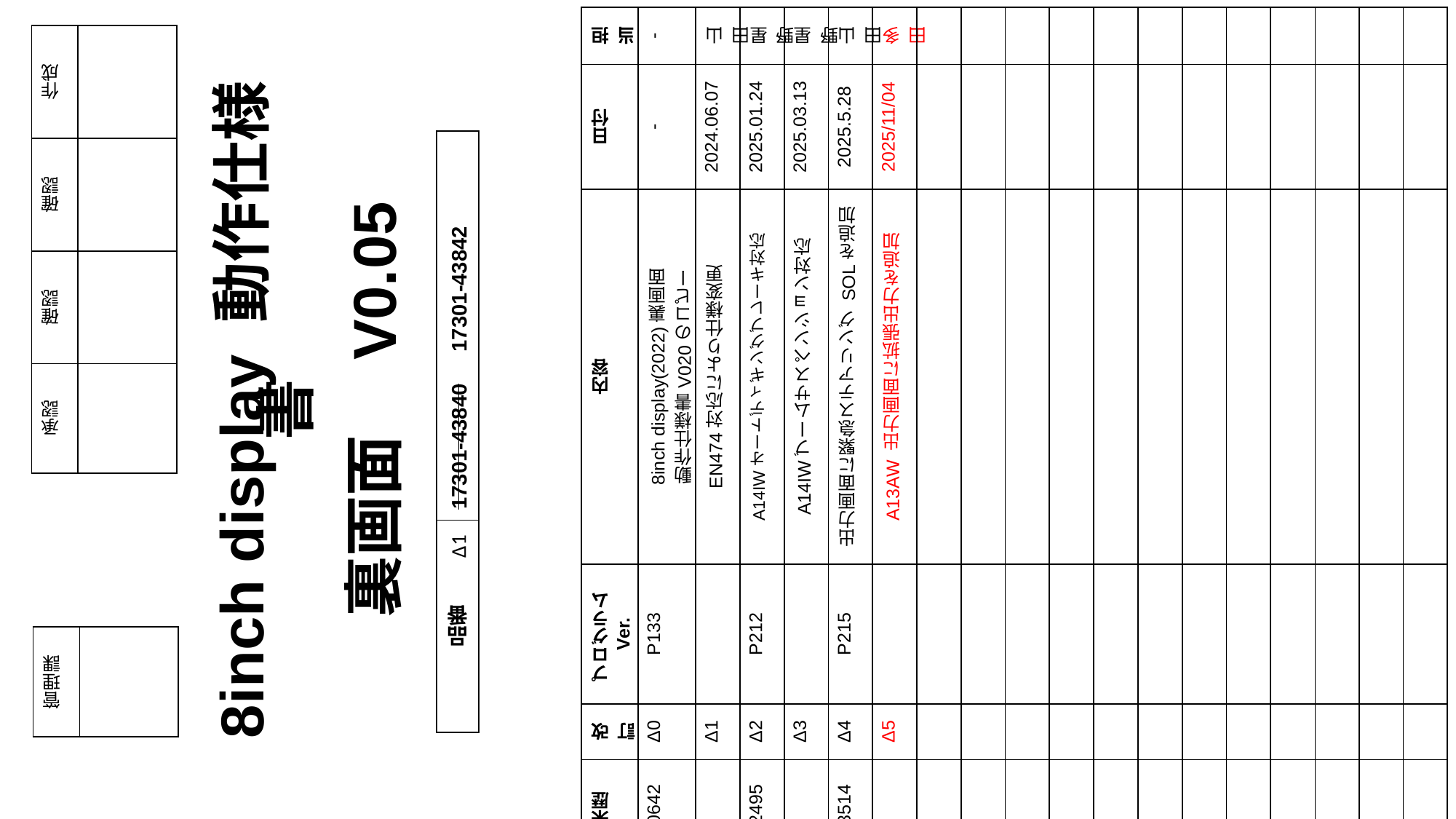

| 担当 | - | 山田 | 星野 | 星野 | 山田 | 多田 |  |  |  |  |  |  |  |  |  |  |  |  |
| --- | --- | --- | --- | --- | --- | --- | --- | --- | --- | --- | --- | --- | --- | --- | --- | --- | --- | --- |
| 日付 | - | 2024.06.07 | 2025.01.24 | 2025.03.13 | 2025.5.28 | 2025/11/04 |  |  |  |  |  |  |  |  |  |  |  |  |
| 内容 | 8inch display(2022)裏画面 動作仕様書V020のコピー | EN474対応により仕様変更 | A14IWオートディギングブレーキ対応 | A14IWブームサスペンション対応 | 出力画面に緊急ステアリング SOLを追加 | A13AW 出力画面に拡張出力を追加 |  |  |  |  |  |  |  |  |  |  |  |  |
| プログラムVer. | P133 |  | P212 |  | P215 |  |  |  |  |  |  |  |  |  |  |  |  |  |
| 改訂 | Δ0 | Δ1 | Δ2 | Δ3 | Δ4 | Δ5 |  |  |  |  |  |  |  |  |  |  |  |  |
| 来歴 | 60642 |  | 62495 |  | 63514 |  |  |  |  |  |  |  |  |  |  |  |  |  |
| 作成 |  |
| --- | --- |
| 確認 |  |
| 確認 |  |
| 承認 |  |
8inch display 動作仕様書

裏画面　V0.05
| 17301-43840 |
| --- |
| 品番 |
| 17301-43840　17301-43842 |
| --- |
| 品番 |
Δ1
| 管理課 |  |
| --- | --- |